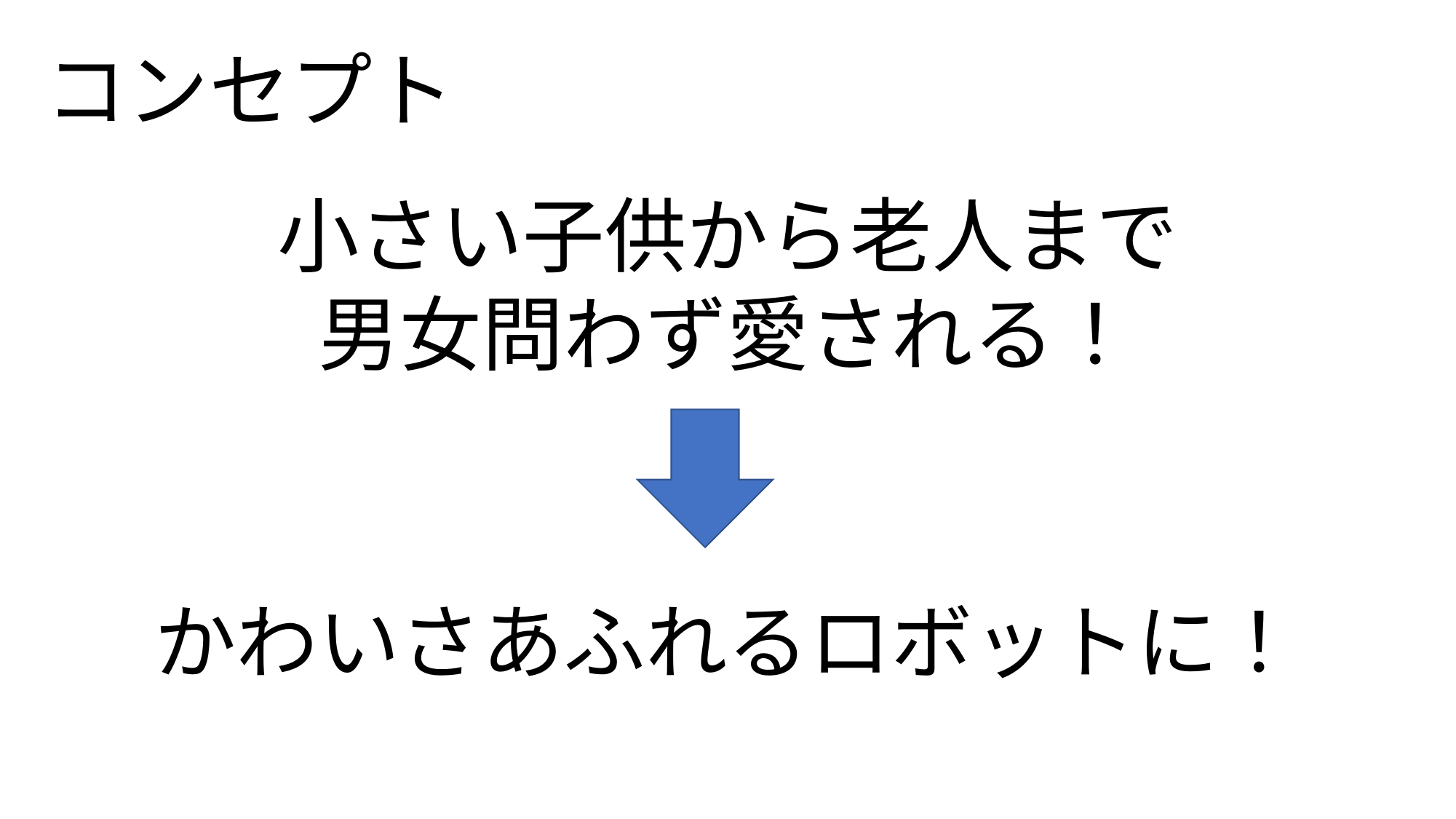

コンセプト
小さい子供から老人まで
男女問わず愛される！

かわいさあふれるロボットに！